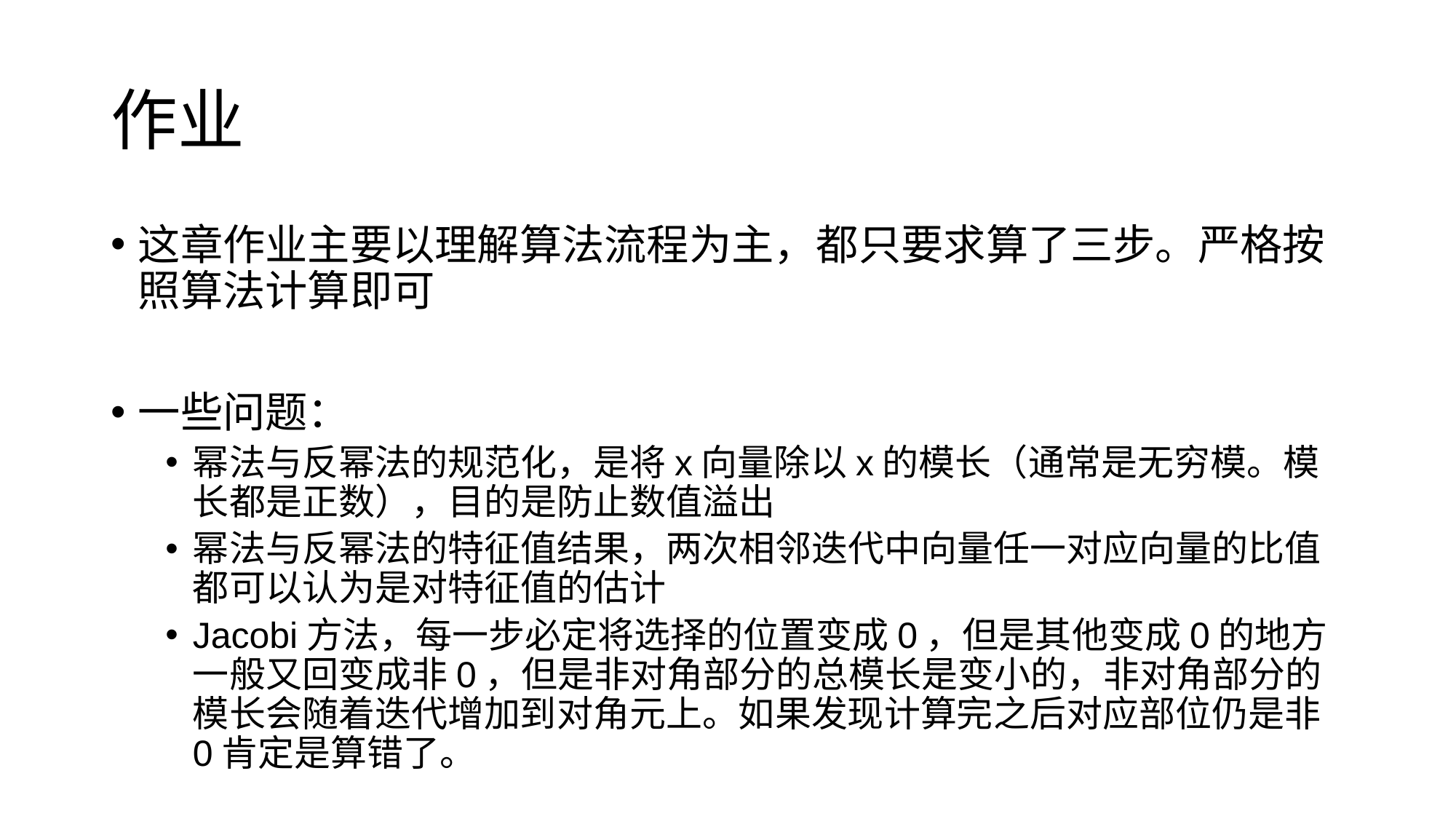

# 作业
这章作业主要以理解算法流程为主，都只要求算了三步。严格按照算法计算即可

一些问题：
幂法与反幂法的规范化，是将x向量除以x的模长（通常是无穷模。模长都是正数），目的是防止数值溢出
幂法与反幂法的特征值结果，两次相邻迭代中向量任一对应向量的比值都可以认为是对特征值的估计
Jacobi方法，每一步必定将选择的位置变成0，但是其他变成0的地方一般又回变成非0，但是非对角部分的总模长是变小的，非对角部分的模长会随着迭代增加到对角元上。如果发现计算完之后对应部位仍是非0肯定是算错了。